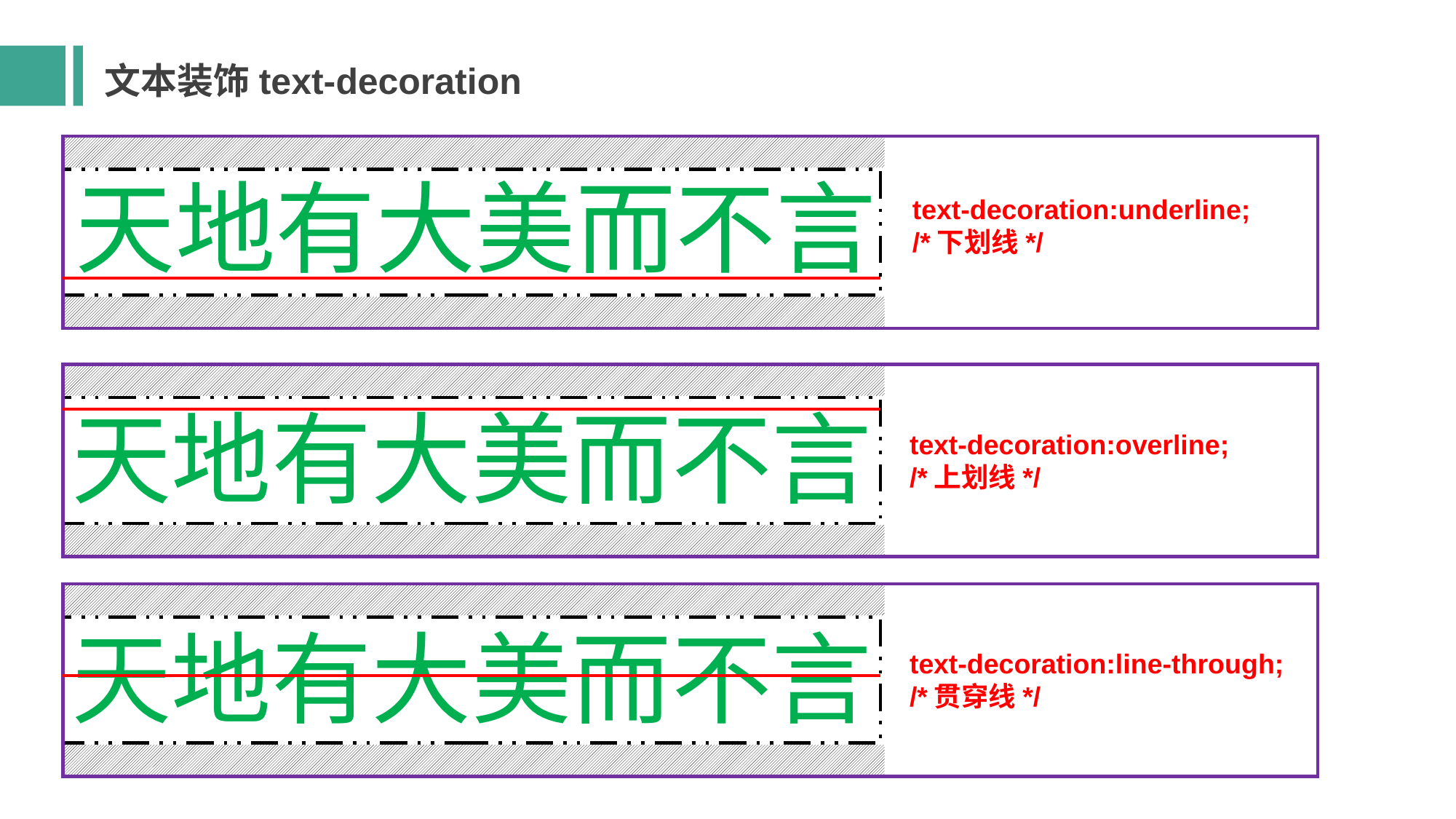

文本装饰text-decoration

天地有大美而不言

text-decoration:underline;
/*下划线*/

天地有大美而不言

text-decoration:overline;
/*上划线*/

天地有大美而不言

text-decoration:line-through;
/*贯穿线*/